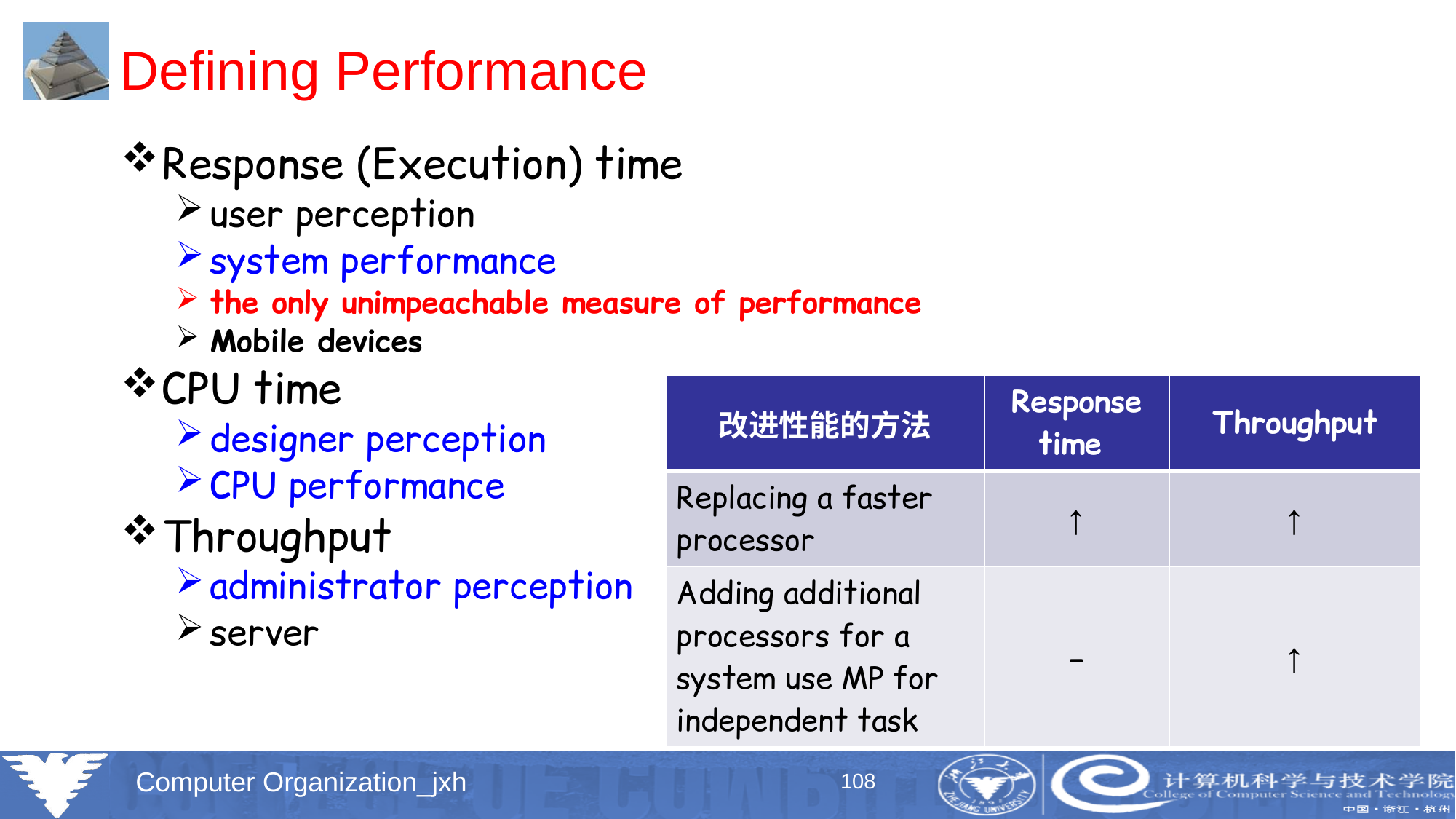

# Defining Performance
Response (Execution) time
user perception
system performance
the only unimpeachable measure of performance
Mobile devices
CPU time
designer perception
CPU performance
Throughput
administrator perception
server
| 改进性能的方法 | Response time | Throughput |
| --- | --- | --- |
| Replacing a faster processor | ↑ | ↑ |
| Adding additional processors for a system use MP for independent task | - | ↑ |